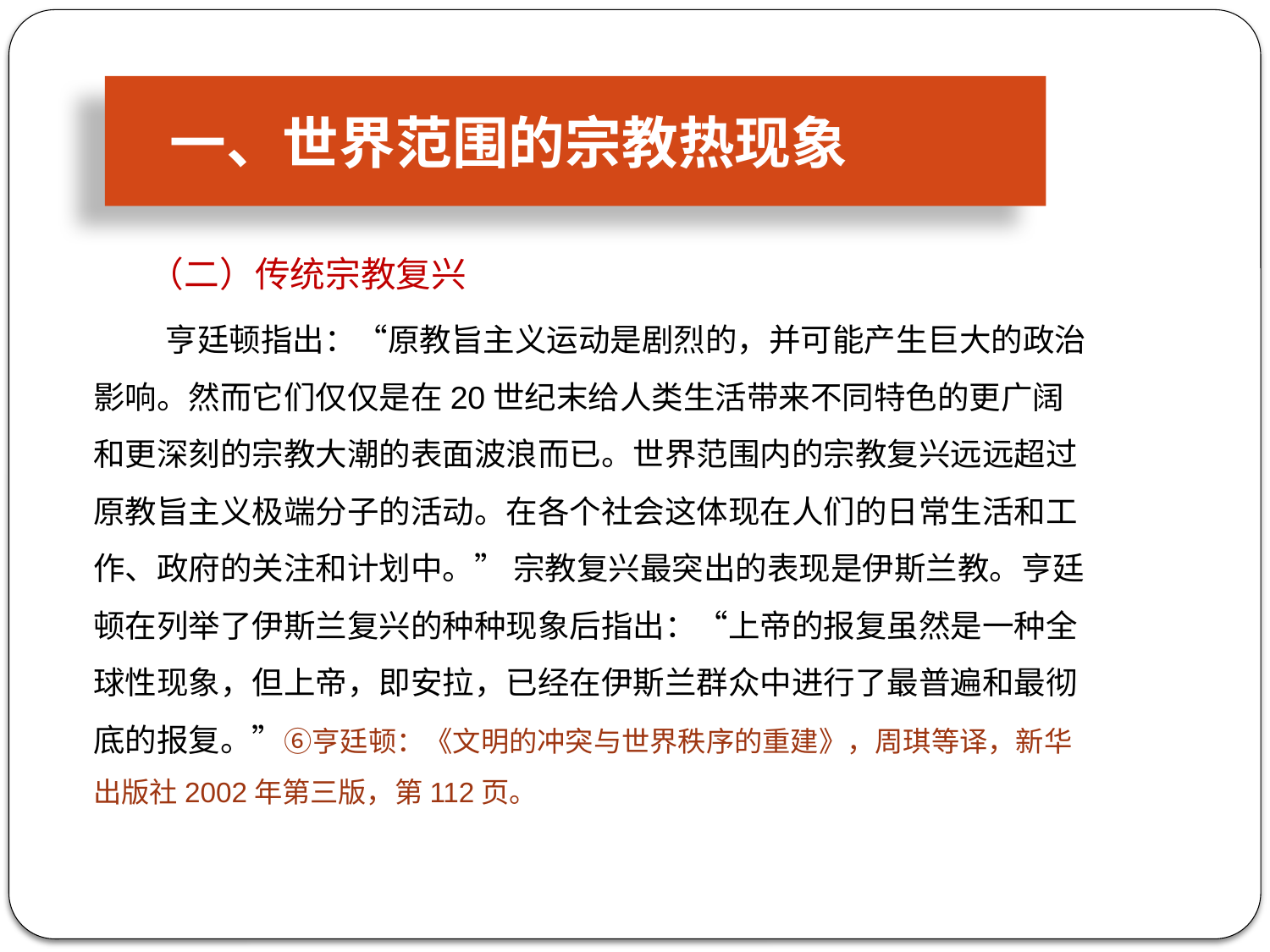

一、世界范围的宗教热现象
      （二）传统宗教复兴
         亨廷顿指出：“原教旨主义运动是剧烈的，并可能产生巨大的政治影响。然而它们仅仅是在20世纪末给人类生活带来不同特色的更广阔和更深刻的宗教大潮的表面波浪而已。世界范围内的宗教复兴远远超过原教旨主义极端分子的活动。在各个社会这体现在人们的日常生活和工作、政府的关注和计划中。” 宗教复兴最突出的表现是伊斯兰教。亨廷顿在列举了伊斯兰复兴的种种现象后指出：“上帝的报复虽然是一种全球性现象，但上帝，即安拉，已经在伊斯兰群众中进行了最普遍和最彻底的报复。”⑥亨廷顿：《文明的冲突与世界秩序的重建》，周琪等译，新华出版社2002年第三版，第112页。